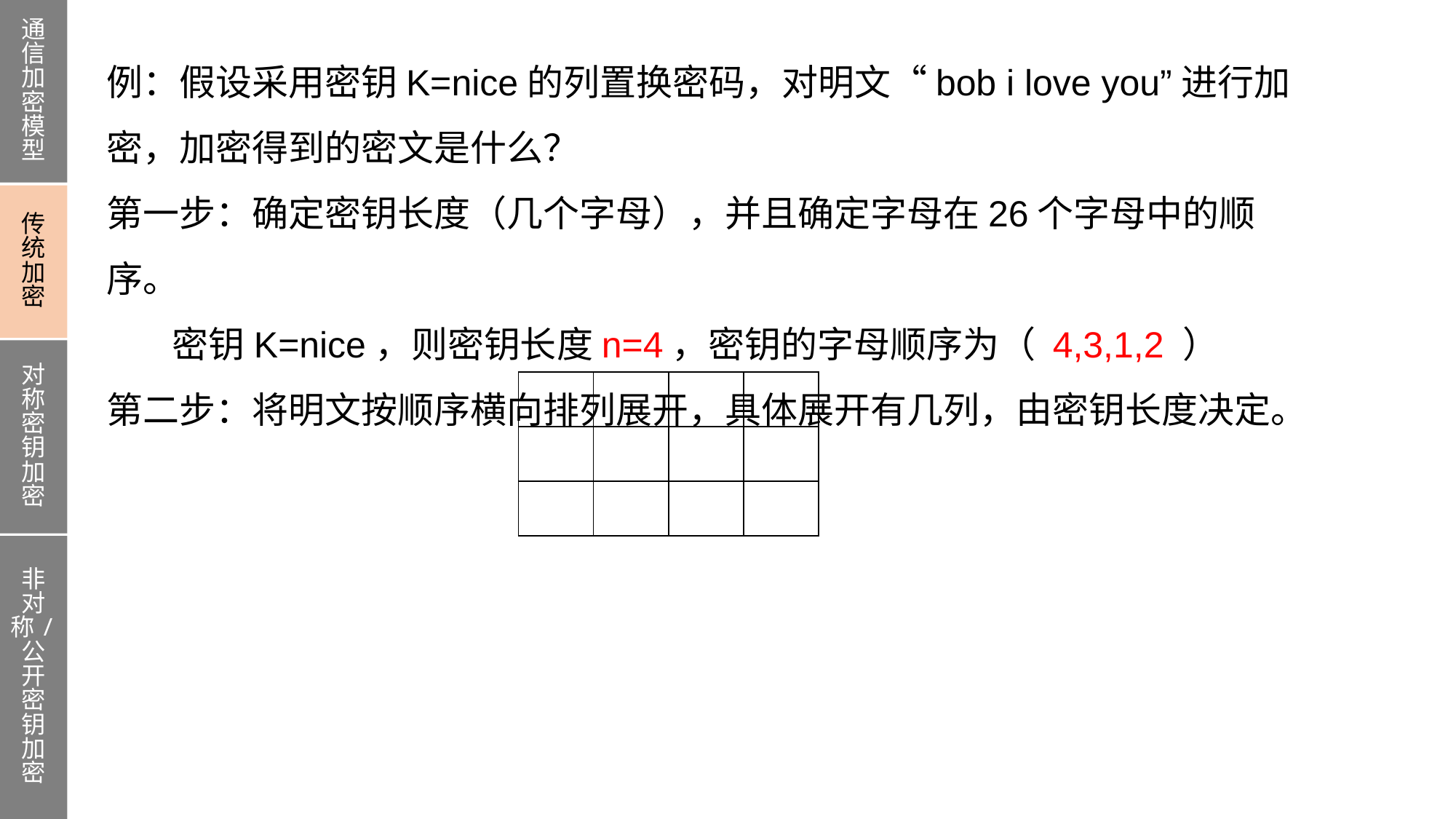

通信加密模型
传统加密
对称密钥加密
非对称/公开密钥加密
例：假设采用密钥K=nice的列置换密码，对明文“bob i love you”进行加密，加密得到的密文是什么？
第一步：确定密钥长度（几个字母），并且确定字母在26个字母中的顺序。
       密钥K=nice，则密钥长度n=4，密钥的字母顺序为（ 4,3,1,2 ）
第二步：将明文按顺序横向排列展开，具体展开有几列，由密钥长度决定。

|  |  |  |  |
| --- | --- | --- | --- |
|  |  |  |  |
|  |  |  |  |